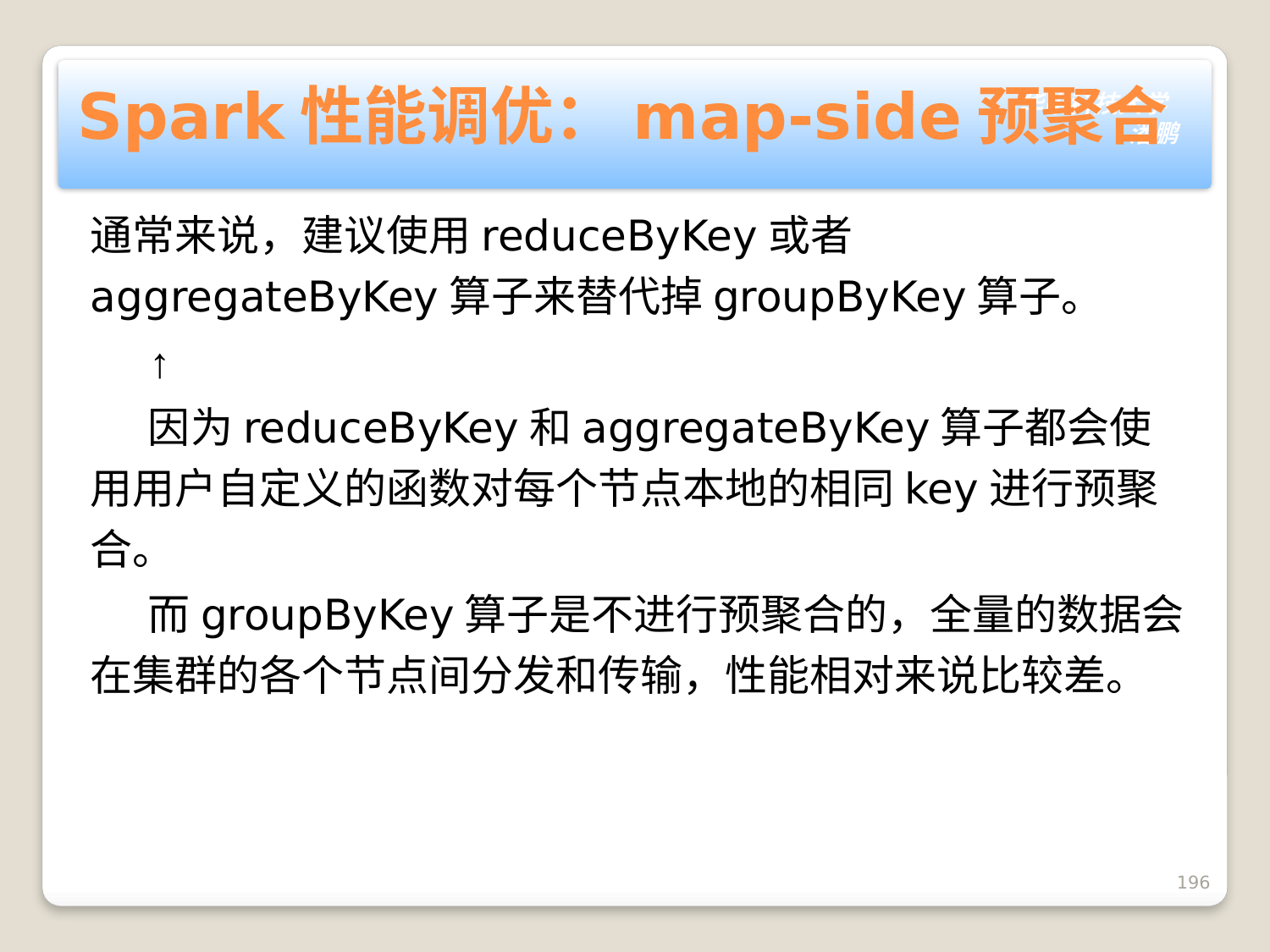

# Spark性能调优：map-side预聚合
通常来说，建议使用reduceByKey或者aggregateByKey算子来替代掉groupByKey算子。
     ↑
     因为reduceByKey和aggregateByKey算子都会使用用户自定义的函数对每个节点本地的相同key进行预聚合。
     而groupByKey算子是不进行预聚合的，全量的数据会在集群的各个节点间分发和传输，性能相对来说比较差。
196